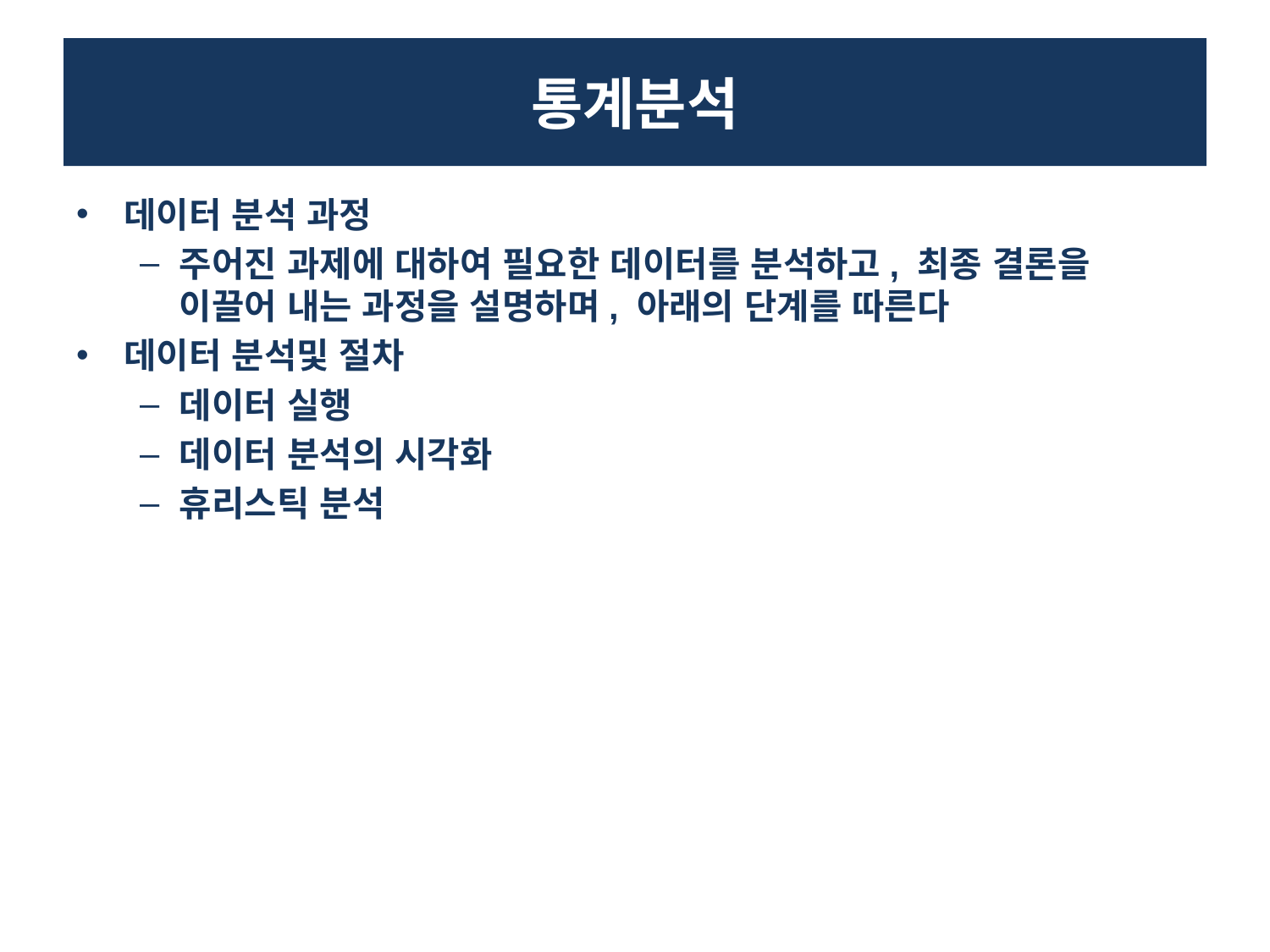

# 통계분석
데이터 분석 과정
주어진 과제에 대하여 필요한 데이터를 분석하고, 최종 결론을 이끌어 내는 과정을 설명하며, 아래의 단계를 따른다
데이터 분석및 절차
데이터 실행
데이터 분석의 시각화
휴리스틱 분석